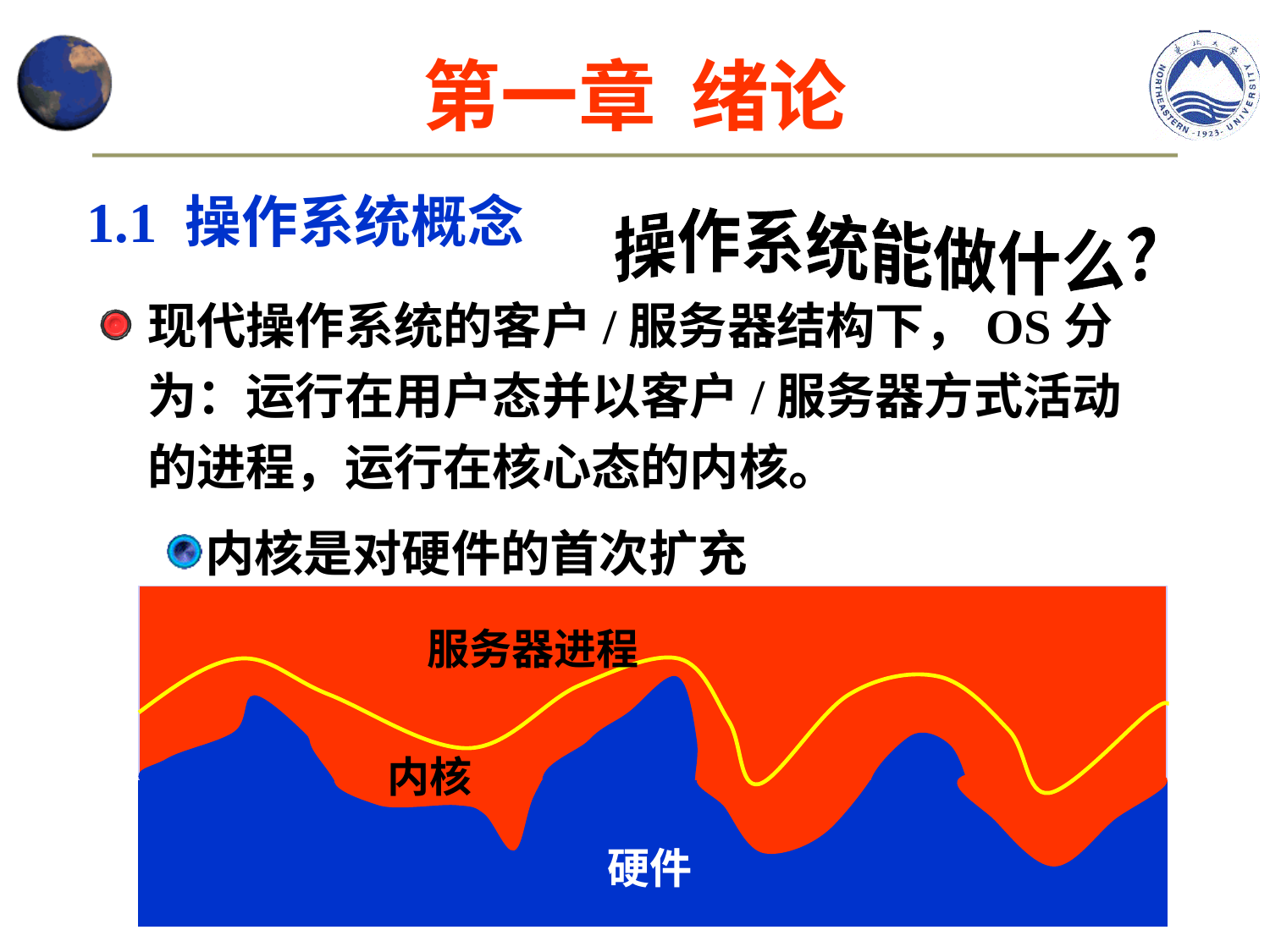

# 第一章  绪论
1.1 操作系统概念
操作系统能做什么？
现代操作系统的客户/服务器结构下，OS分为：运行在用户态并以客户/服务器方式活动的进程，运行在核心态的内核。
内核是对硬件的首次扩充

服务器进程

内核

硬件